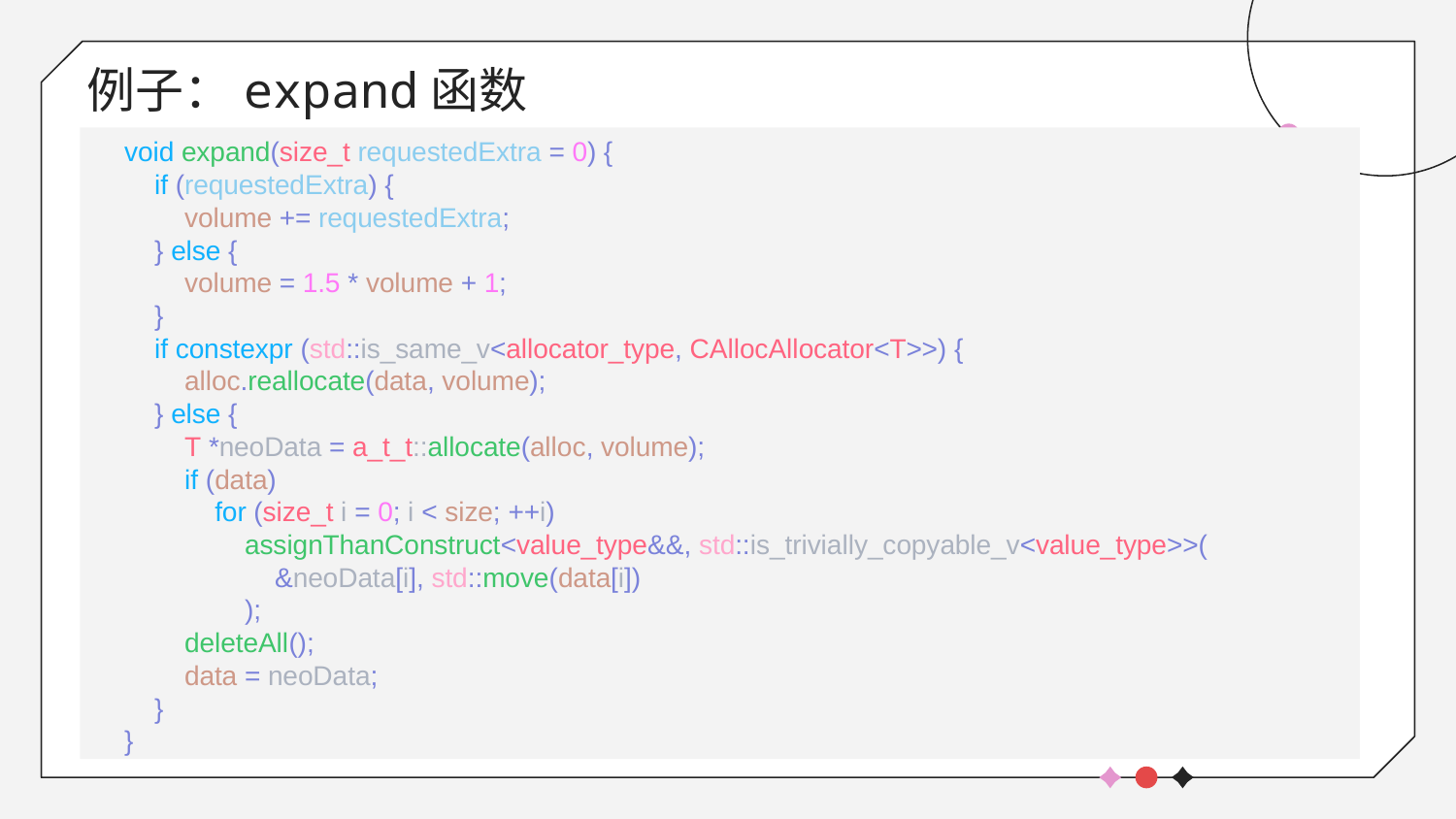

# 例子：expand函数
    void expand(size_t requestedExtra = 0) {
        if (requestedExtra) {
            volume += requestedExtra;
        } else {
            volume = 1.5 * volume + 1;
        }
        if constexpr (std::is_same_v<allocator_type, CAllocAllocator<T>>) {
            alloc.reallocate(data, volume);
        } else {
            T *neoData = a_t_t::allocate(alloc, volume);
            if (data)
                for (size_t i = 0; i < size; ++i)
                    assignThanConstruct<value_type&&, std::is_trivially_copyable_v<value_type>>(
                        &neoData[i], std::move(data[i])
                    );
            deleteAll();
            data = neoData;
        }
    }